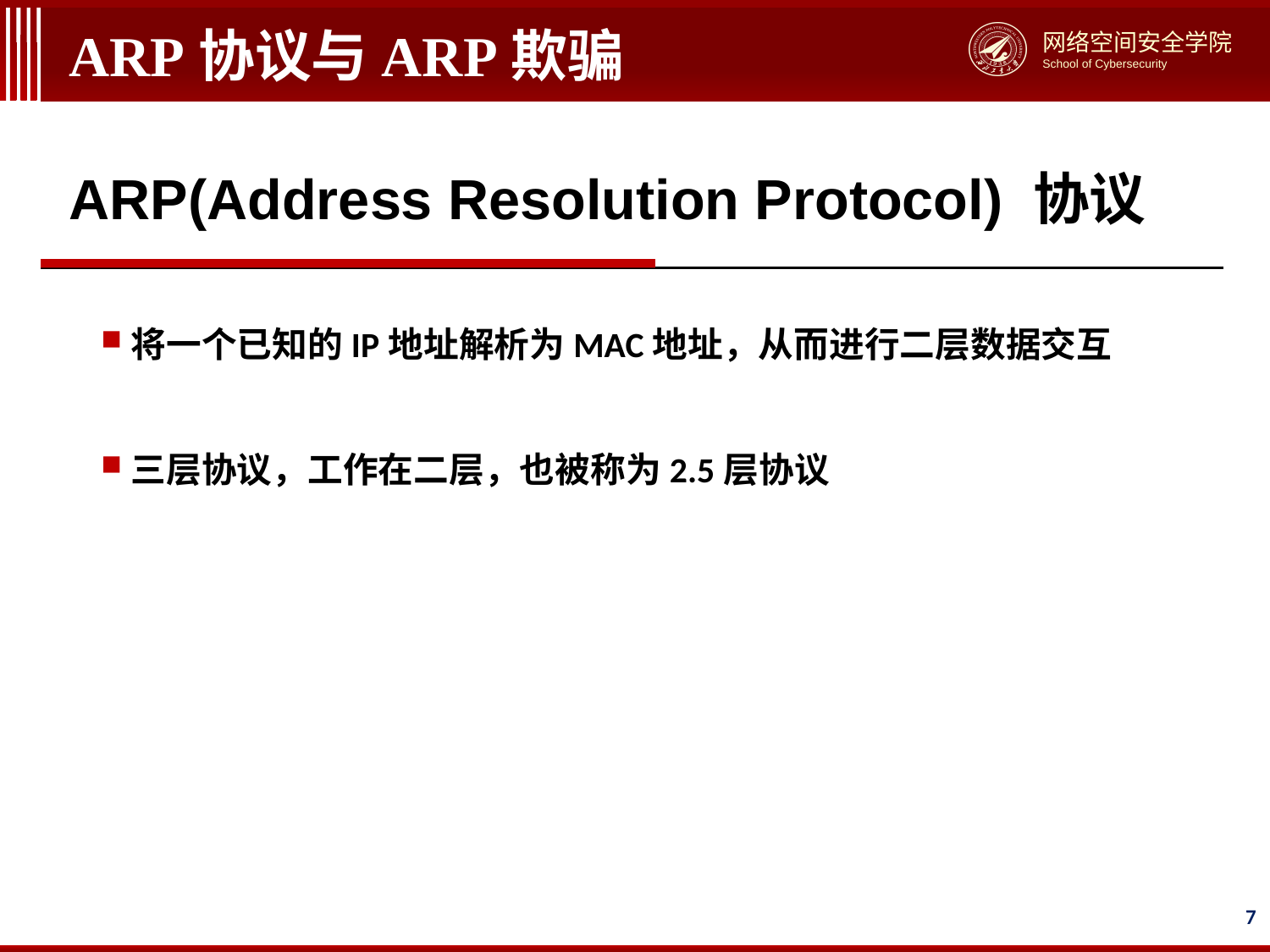

# ARP协议与ARP欺骗
ARP(Address Resolution Protocol) 协议
将一个已知的IP地址解析为MAC地址，从而进行二层数据交互

三层协议，工作在二层，也被称为2.5层协议